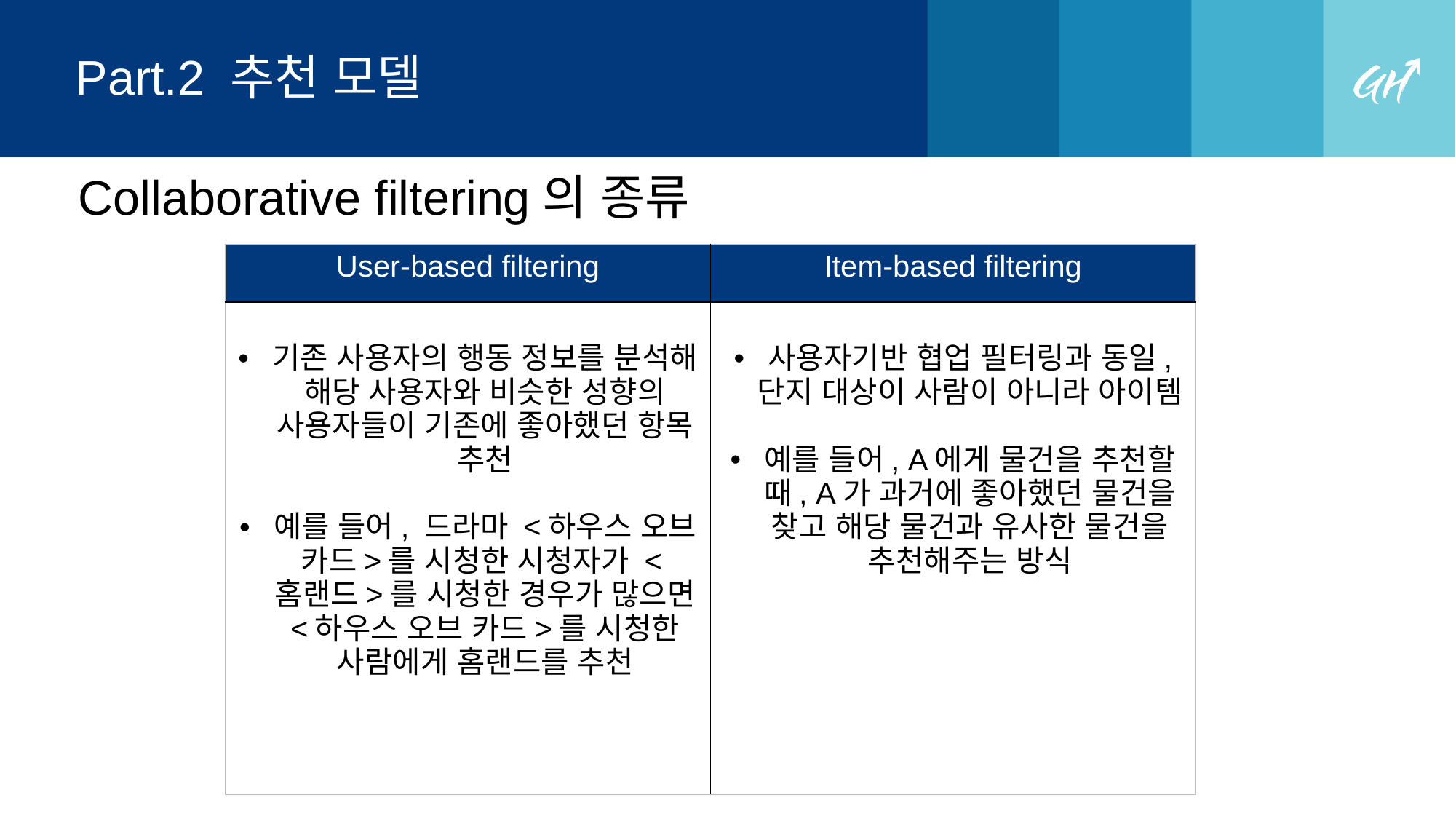

# Part.2 추천 모델
Collaborative filtering의 종류
| User-based filtering | Item-based filtering |
| --- | --- |
| 기존 사용자의 행동 정보를 분석해 해당 사용자와 비슷한 성향의 사용자들이 기존에 좋아했던 항목 추천 예를 들어, 드라마 <하우스 오브 카드>를 시청한 시청자가 <홈랜드>를 시청한 경우가 많으면 <하우스 오브 카드>를 시청한 사람에게 홈랜드를 추천 | 사용자기반 협업 필터링과 동일, 단지 대상이 사람이 아니라 아이템 예를 들어, A에게 물건을 추천할 때, A가 과거에 좋아했던 물건을 찾고 해당 물건과 유사한 물건을 추천해주는 방식 |